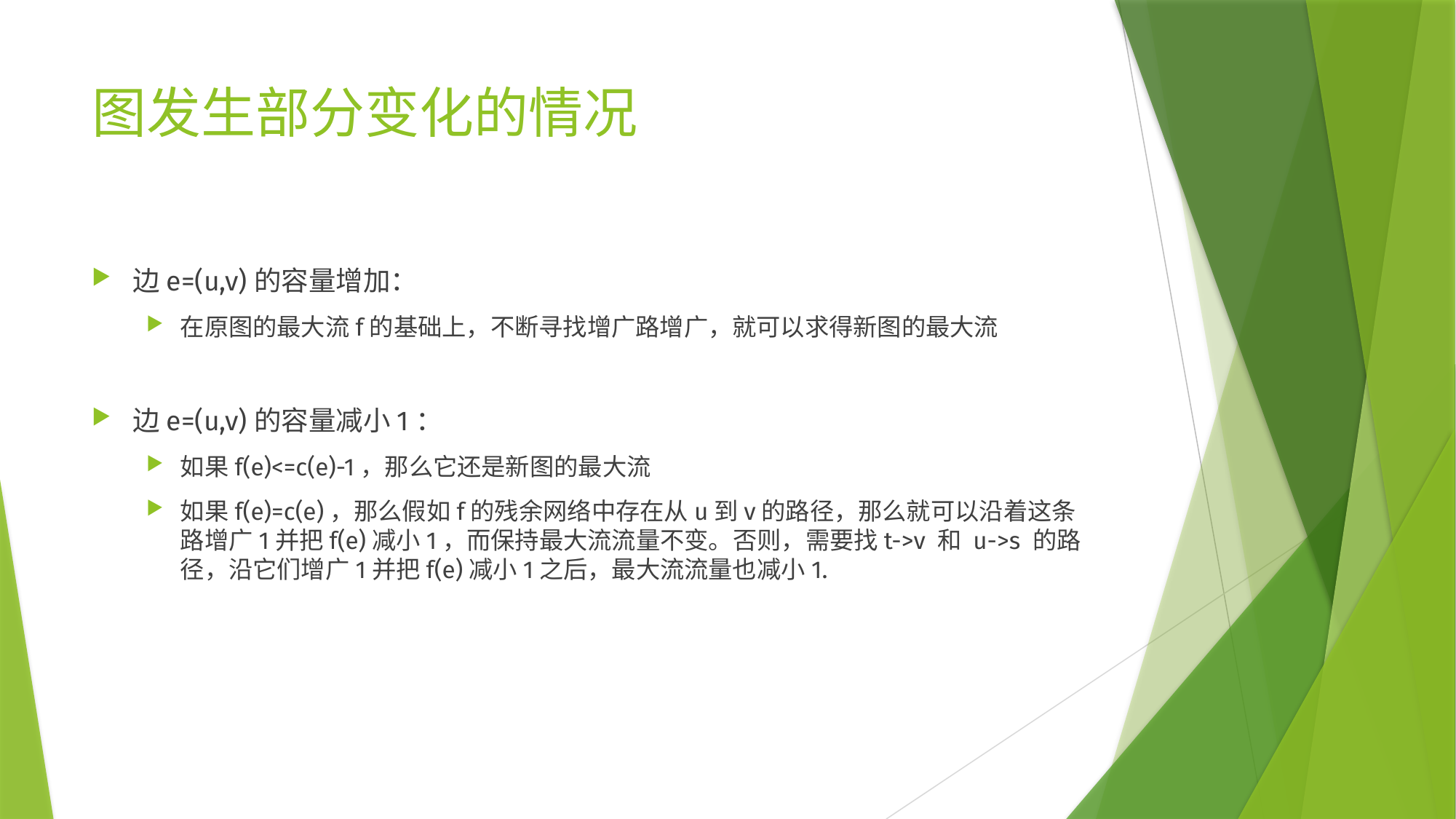

# 图发生部分变化的情况
边e=(u,v)的容量增加：
在原图的最大流f的基础上，不断寻找增广路增广，就可以求得新图的最大流

边e=(u,v)的容量减小1：
如果f(e)<=c(e)-1，那么它还是新图的最大流
如果f(e)=c(e)，那么假如f的残余网络中存在从u到v的路径，那么就可以沿着这条路增广1并把f(e)减小1，而保持最大流流量不变。否则，需要找t->v 和 u->s 的路径，沿它们增广1并把f(e)减小1之后，最大流流量也减小1.